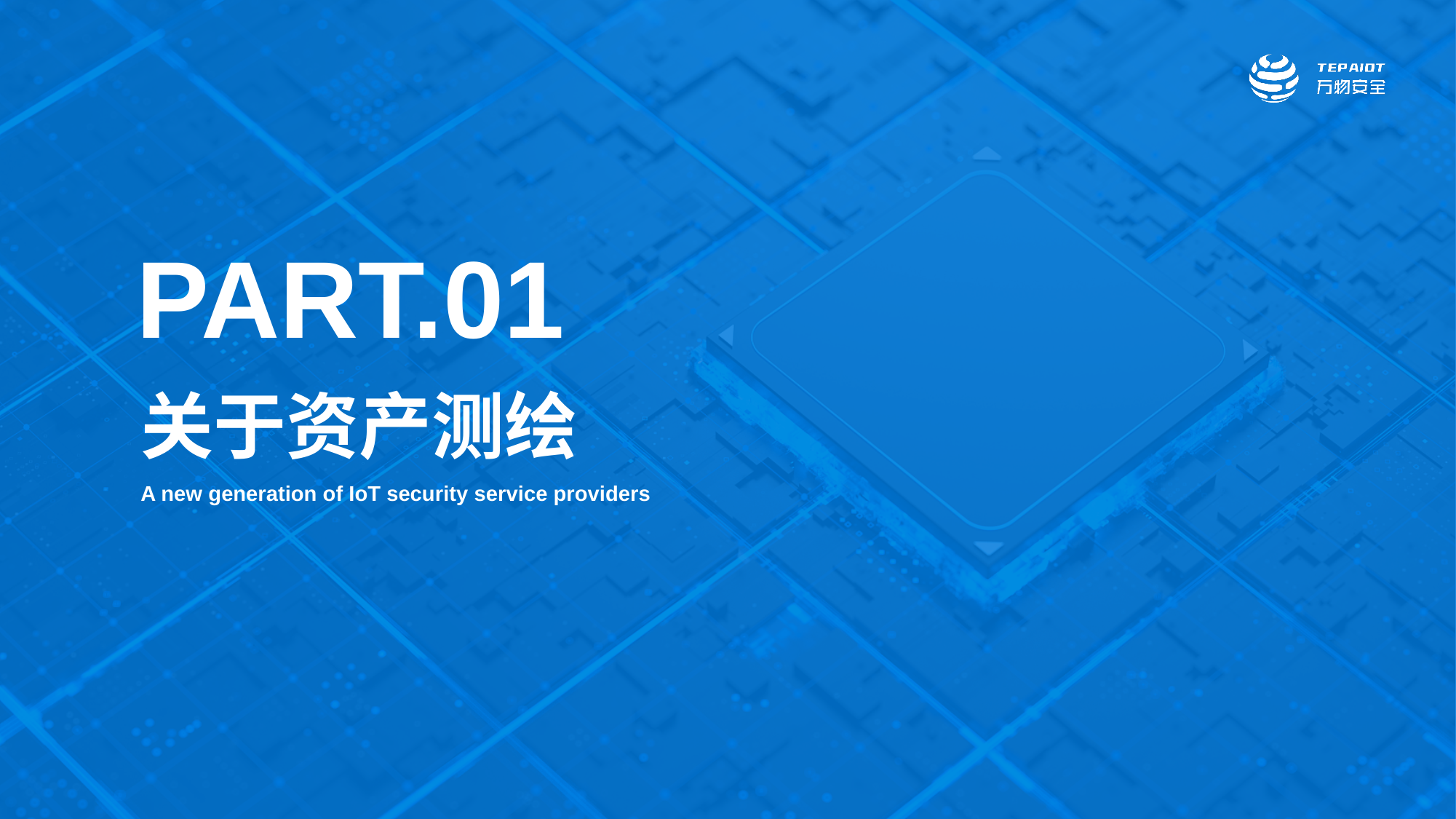

PART.01
关于资产测绘
A new generation of IoT security service providers